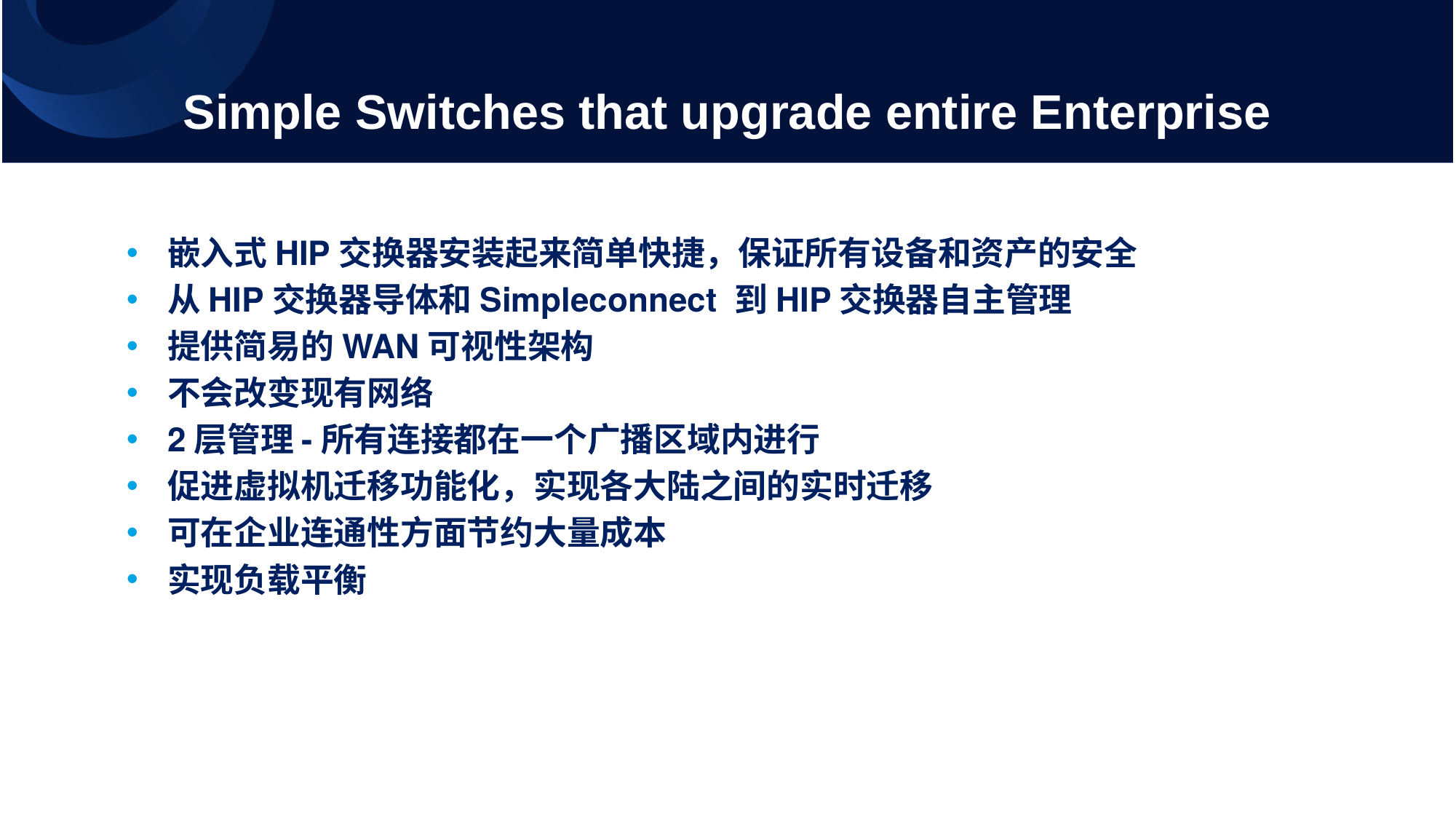

Simple Switches that upgrade entire Enterprise
嵌入式HIP交换器安装起来简单快捷，保证所有设备和资产的安全
从HIP交换器导体和Simpleconnect 到HIP交换器自主管理
提供简易的WAN可视性架构
不会改变现有网络
2层管理-所有连接都在一个广播区域内进行
促进虚拟机迁移功能化，实现各大陆之间的实时迁移
可在企业连通性方面节约大量成本
实现负载平衡